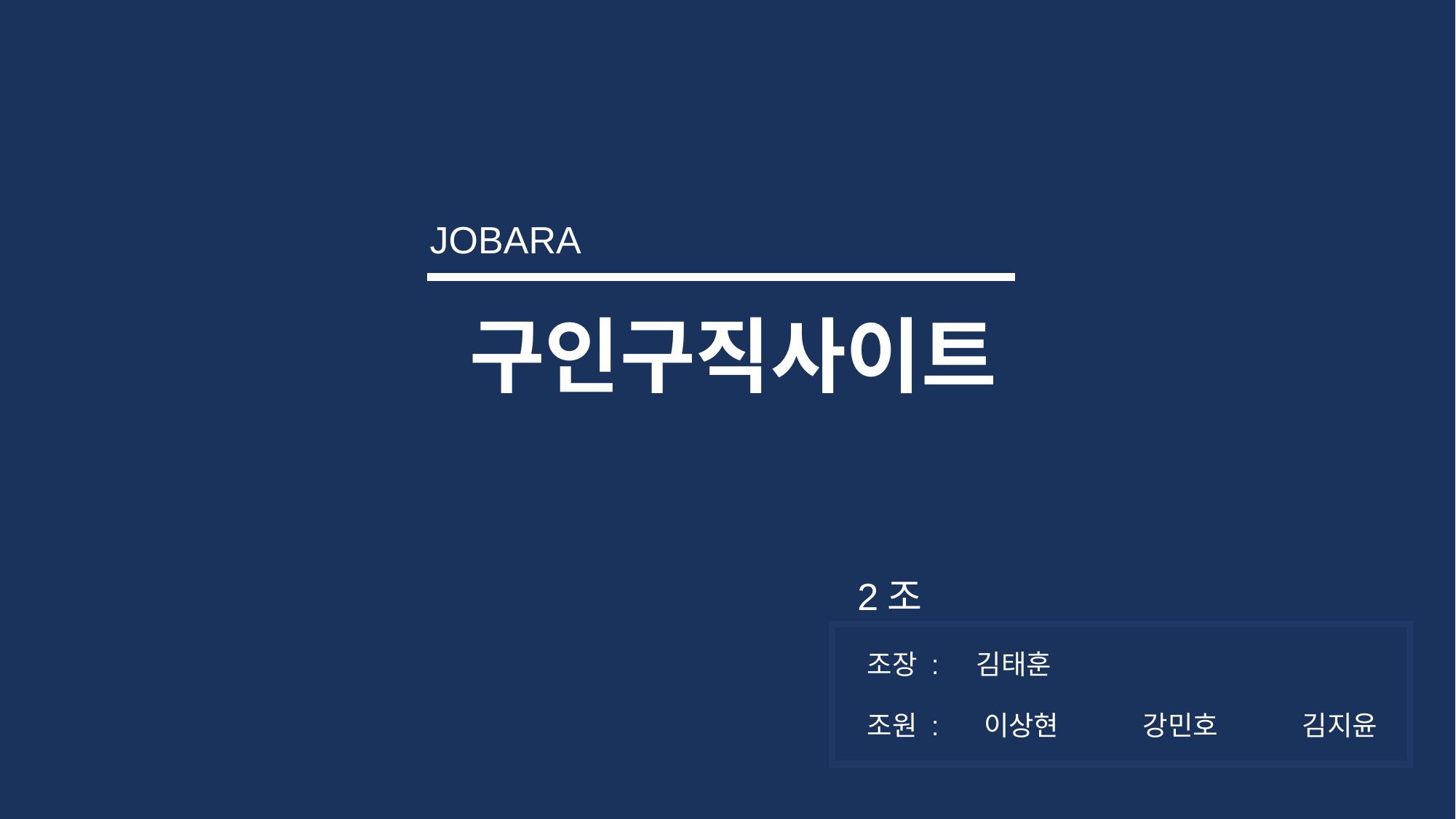

JOBARA
구인구직사이트
    2조

조장 :    김태훈
조원 :     이상현           강민호           김지윤